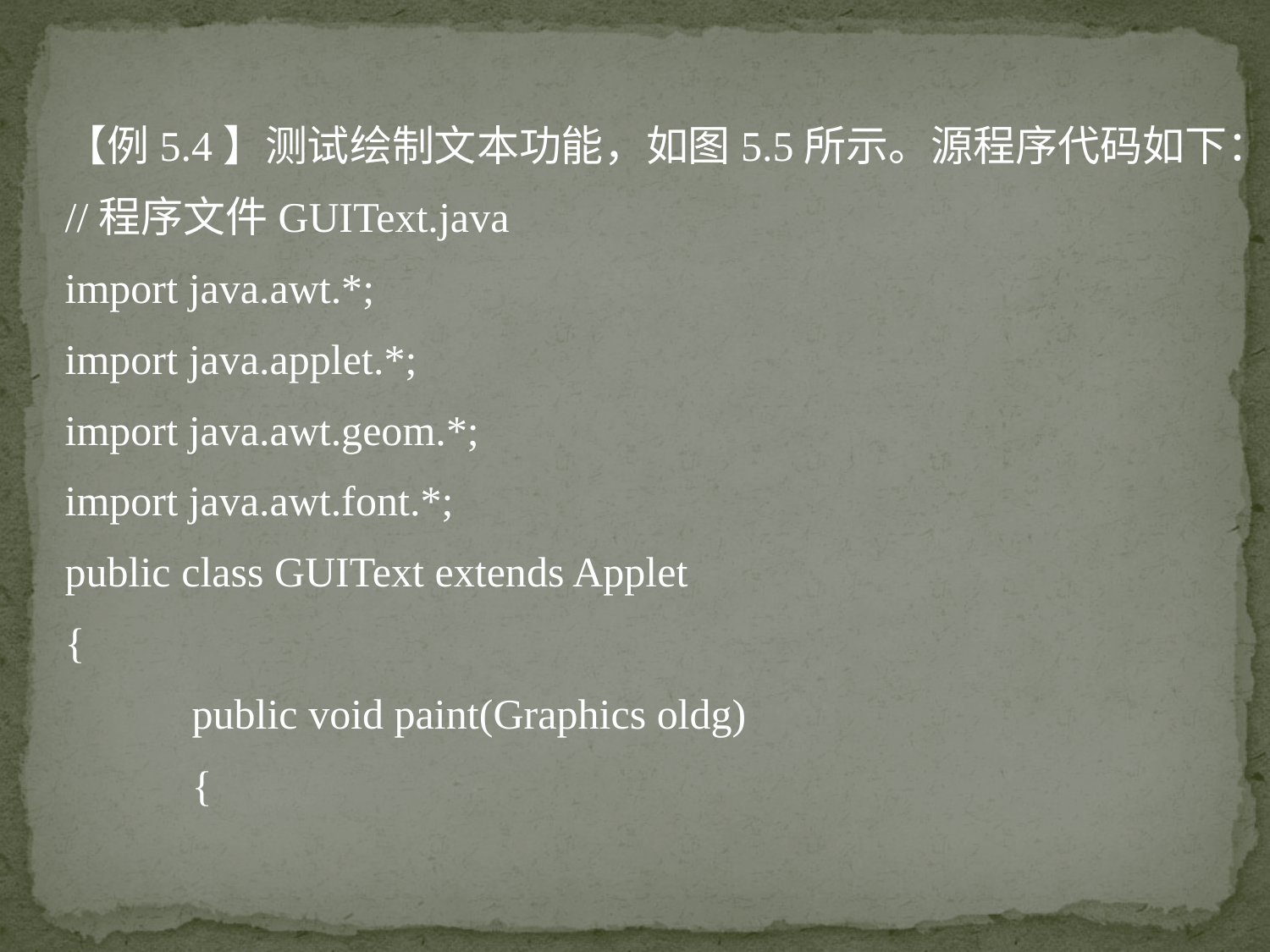

【例5.4】测试绘制文本功能，如图5.5所示。源程序代码如下：
//程序文件GUIText.java
import java.awt.*;
import java.applet.*;
import java.awt.geom.*;
import java.awt.font.*;
public class GUIText extends Applet
{
	public void paint(Graphics oldg)
	{